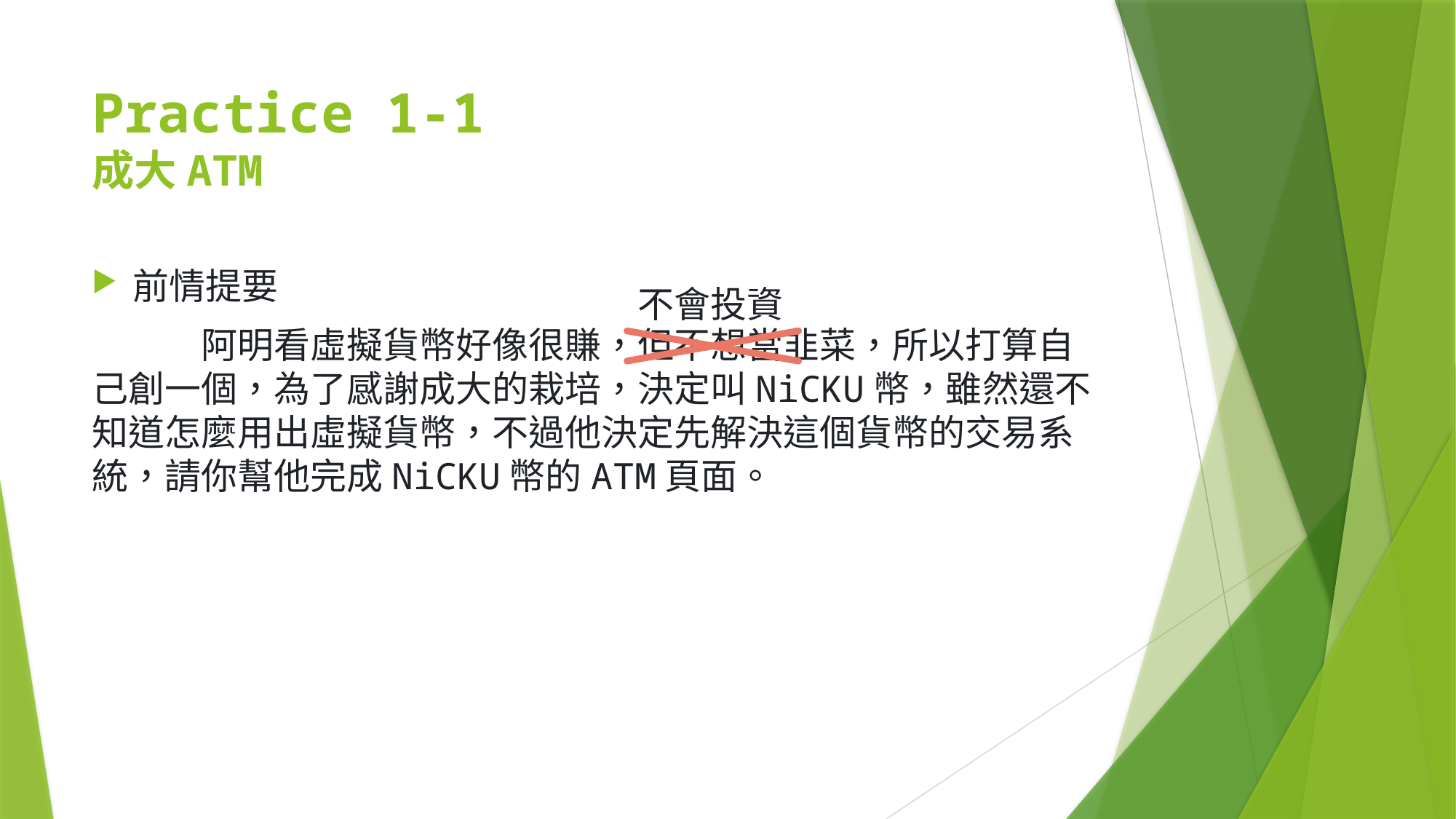

# Practice 1-1 成大ATM
前情提要
	阿明看虛擬貨幣好像很賺，但不想當韭菜，所以打算自己創一個，為了感謝成大的栽培，決定叫NiCKU幣，雖然還不知道怎麼用出虛擬貨幣，不過他決定先解決這個貨幣的交易系統，請你幫他完成NiCKU幣的ATM頁面。
不會投資